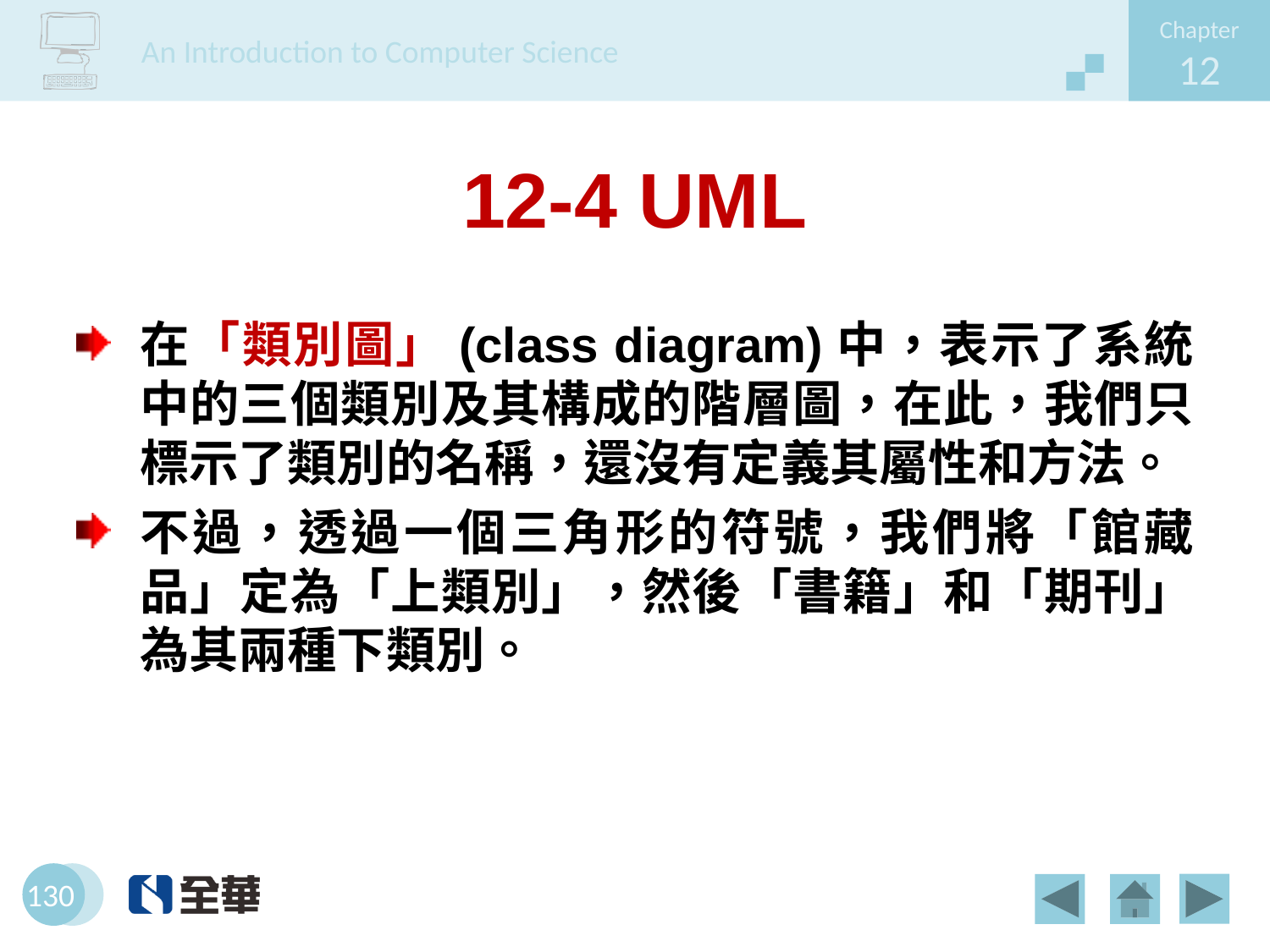

# 12-4 UML
在「類別圖」(class diagram)中，表示了系統中的三個類別及其構成的階層圖，在此，我們只標示了類別的名稱，還沒有定義其屬性和方法。
不過，透過一個三角形的符號，我們將「館藏品」定為「上類別」，然後「書籍」和「期刊」為其兩種下類別。